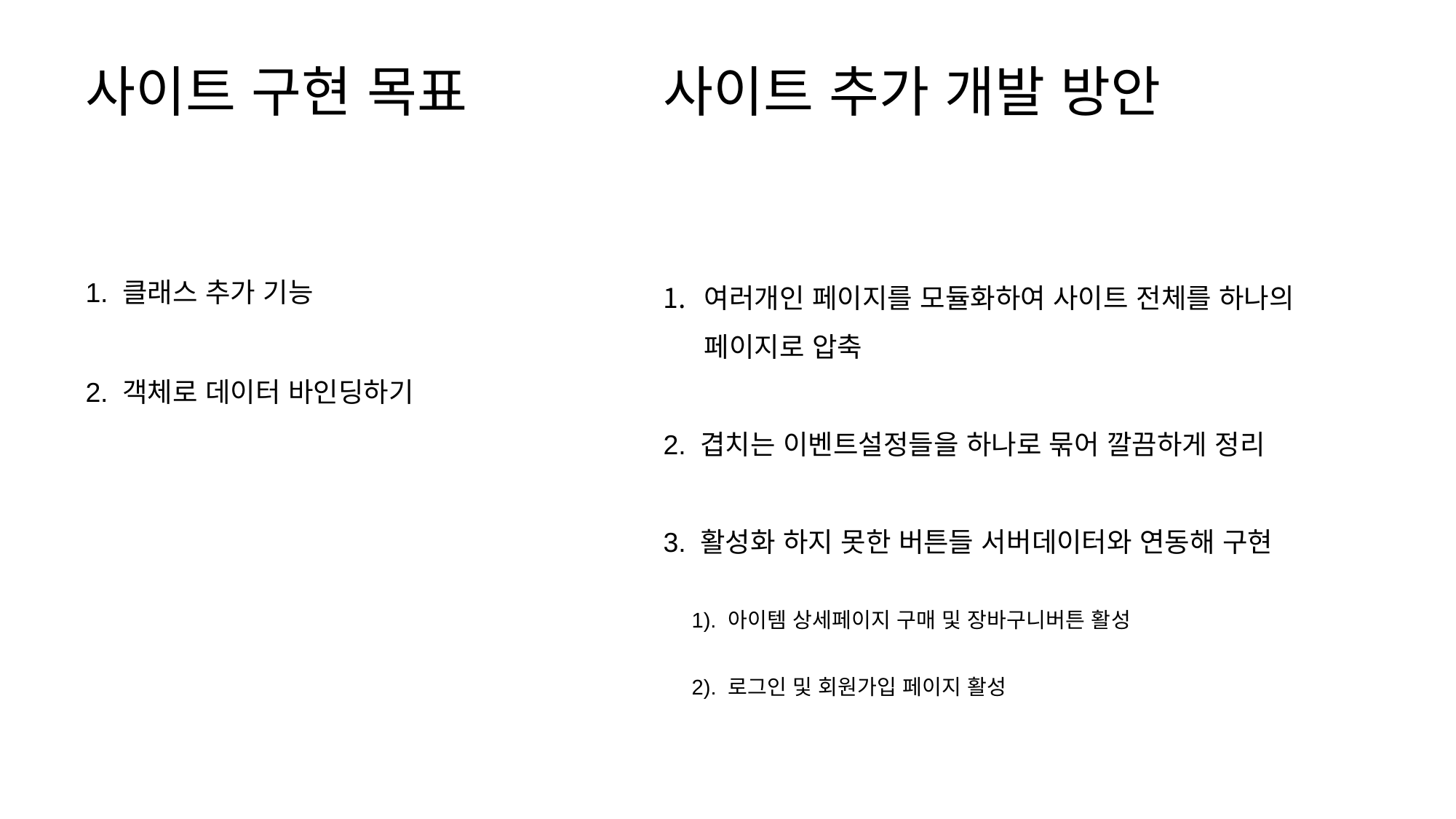

# 사이트 구현 목표
사이트 추가 개발 방안
여러개인 페이지를 모듈화하여 사이트 전체를 하나의 페이지로 압축
1. 클래스 추가 기능
2. 객체로 데이터 바인딩하기
2. 겹치는 이벤트설정들을 하나로 묶어 깔끔하게 정리
3. 활성화 하지 못한 버튼들 서버데이터와 연동해 구현
1). 아이템 상세페이지 구매 및 장바구니버튼 활성
2). 로그인 및 회원가입 페이지 활성